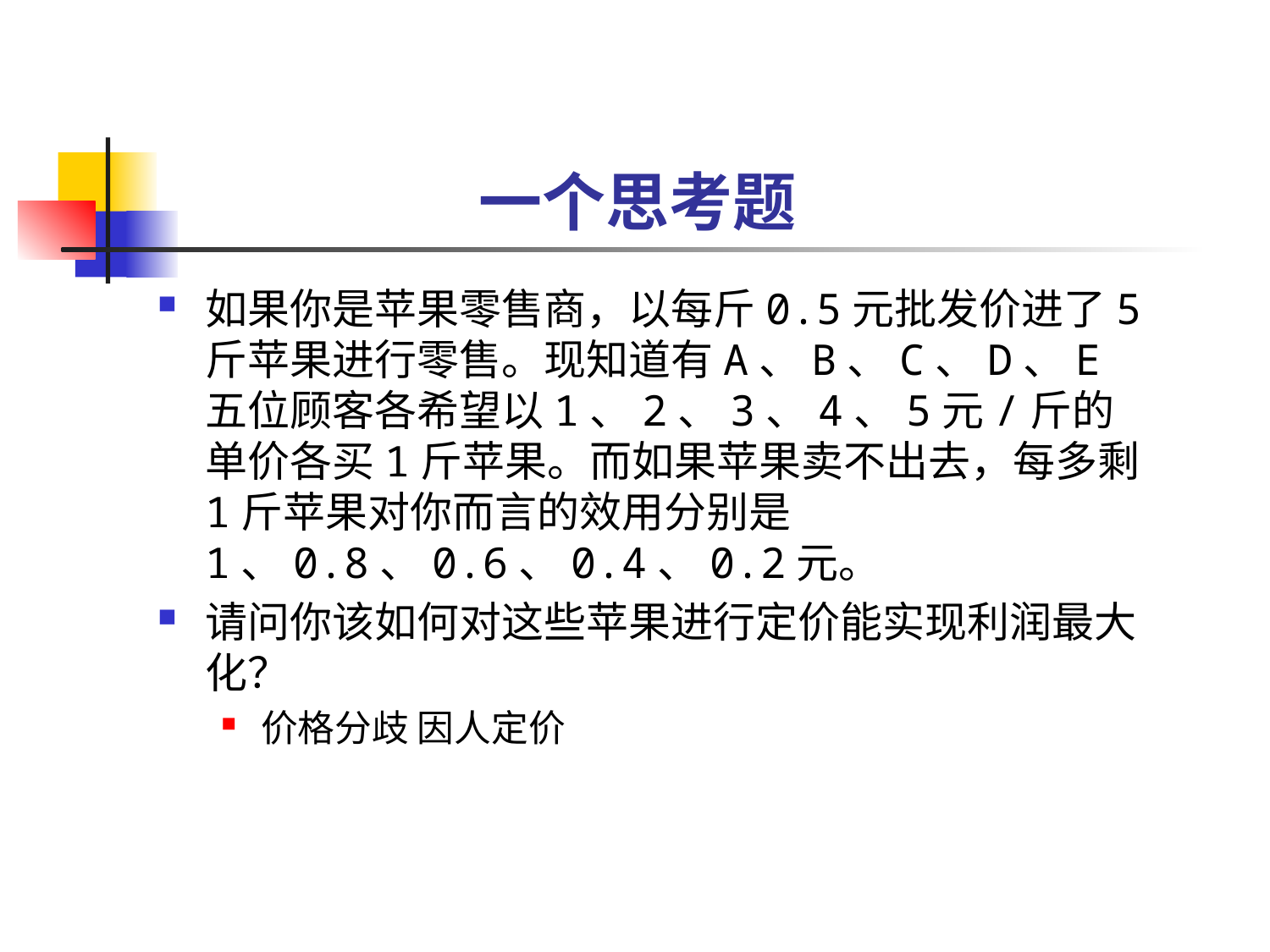

# 一个思考题
如果你是苹果零售商，以每斤0.5元批发价进了5斤苹果进行零售。现知道有A、B、C、D、E 五位顾客各希望以1、2、3、4、5元/斤的单价各买1斤苹果。而如果苹果卖不出去，每多剩1斤苹果对你而言的效用分别是1、0.8、0.6、0.4、0.2元。
请问你该如何对这些苹果进行定价能实现利润最大化？
价格分歧 因人定价